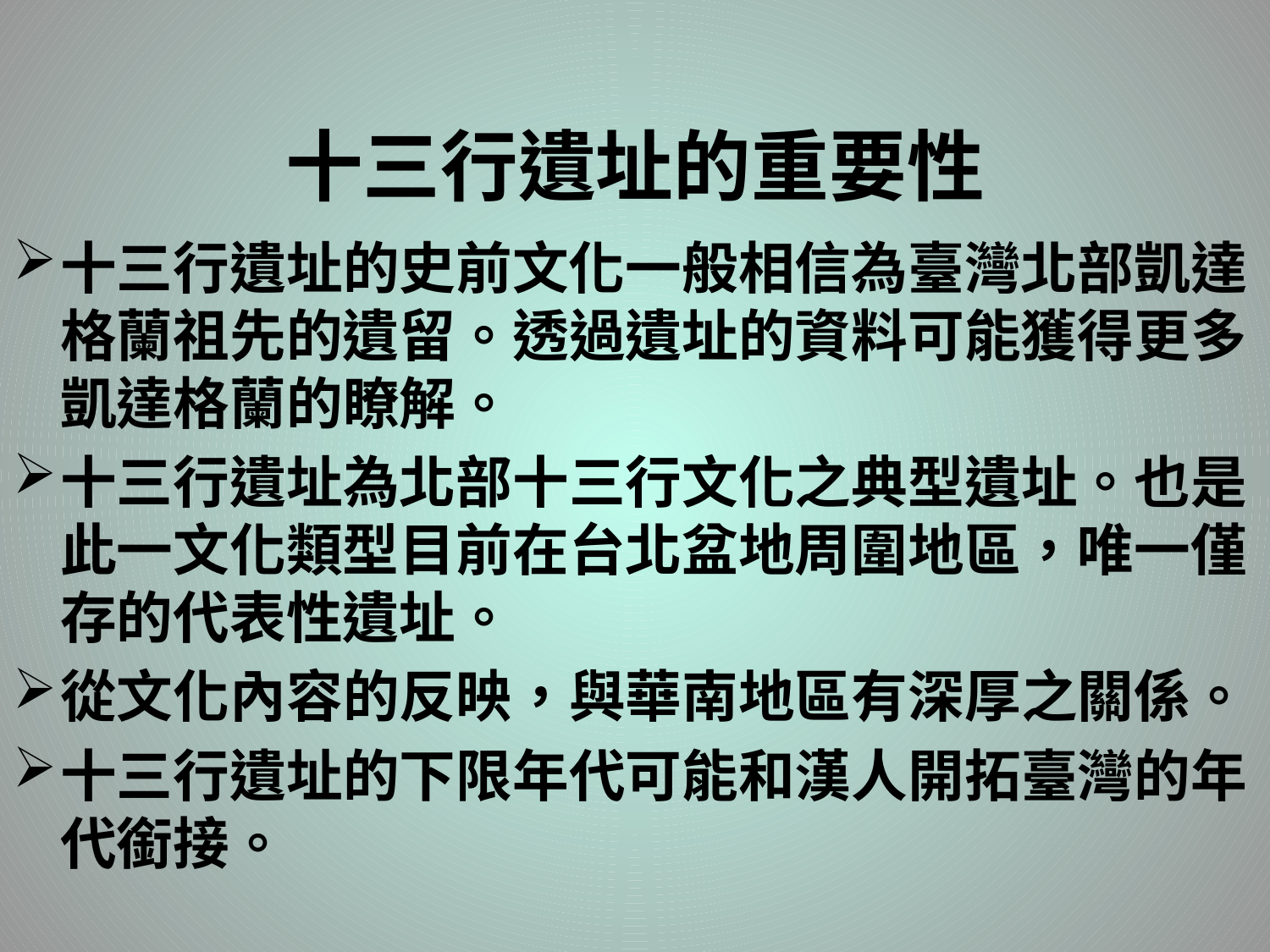

# 十三行遺址的重要性
十三行遺址的史前文化一般相信為臺灣北部凱達格蘭祖先的遺留。透過遺址的資料可能獲得更多凱達格蘭的瞭解。
十三行遺址為北部十三行文化之典型遺址。也是此一文化類型目前在台北盆地周圍地區，唯一僅存的代表性遺址。
從文化內容的反映，與華南地區有深厚之關係。
十三行遺址的下限年代可能和漢人開拓臺灣的年代銜接。